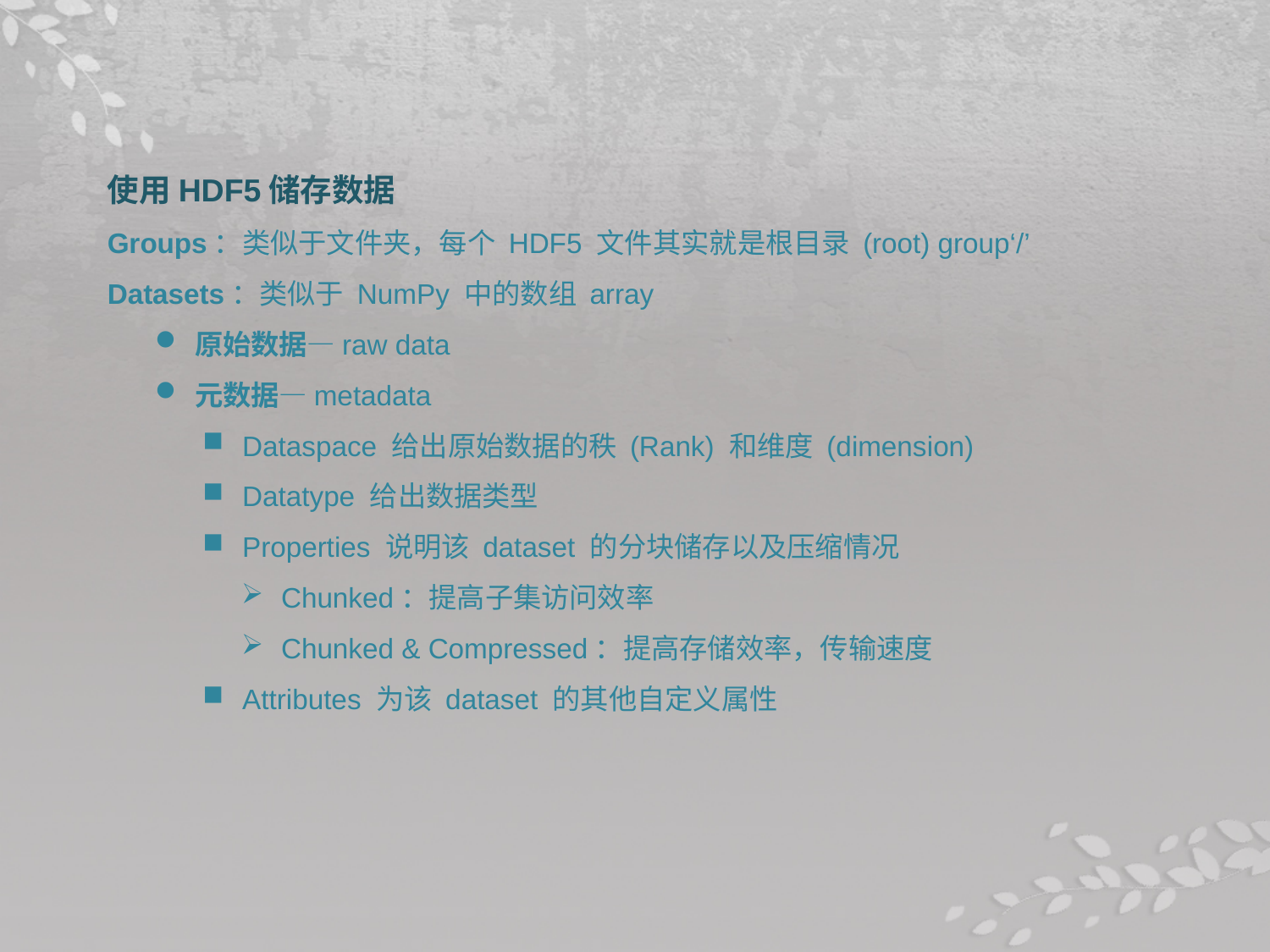

使用HDF5储存数据
Groups：类似于文件夹，每个 HDF5 文件其实就是根目录 (root) group‘/’
Datasets：类似于 NumPy 中的数组 array
原始数据—raw data
元数据—metadata
Dataspace 给出原始数据的秩 (Rank) 和维度 (dimension)
Datatype 给出数据类型
Properties 说明该 dataset 的分块储存以及压缩情况
Chunked：提高子集访问效率
Chunked & Compressed：提高存储效率，传输速度
Attributes 为该 dataset 的其他自定义属性